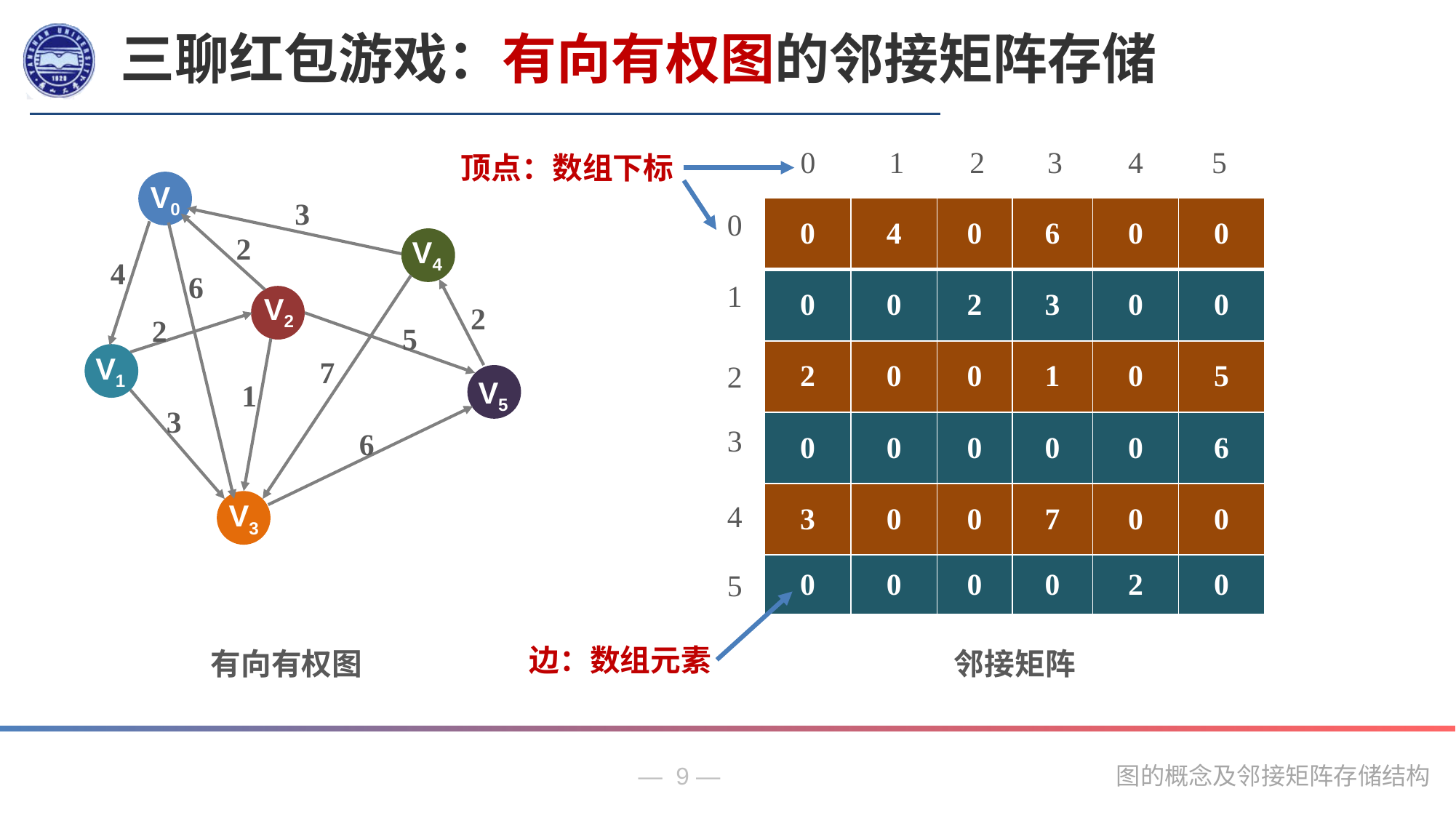

三聊红包游戏：有向有权图的邻接矩阵存储
| 0 | 1 | 2 | 3 | 4 | 5 |
| --- | --- | --- | --- | --- | --- |
顶点：数组下标

V0
3
| 0 | 4 | 0 | 6 | 0 | 0 |
| --- | --- | --- | --- | --- | --- |
| 0 | 0 | 2 | 3 | 0 | 0 |
| 2 | 0 | 0 | 1 | 0 | 5 |
| 0 | 0 | 0 | 0 | 0 | 6 |
| 3 | 0 | 0 | 7 | 0 | 0 |
| 0 | 0 | 0 | 0 | 2 | 0 |
| 0 |
| --- |
| 1 |
| 2 |
| 3 |
| 4 |
| 5 |
2
V4

4
6
V2

2
2
5

V1
7

V5
1
3
6

V3
边：数组元素
有向有权图
邻接矩阵